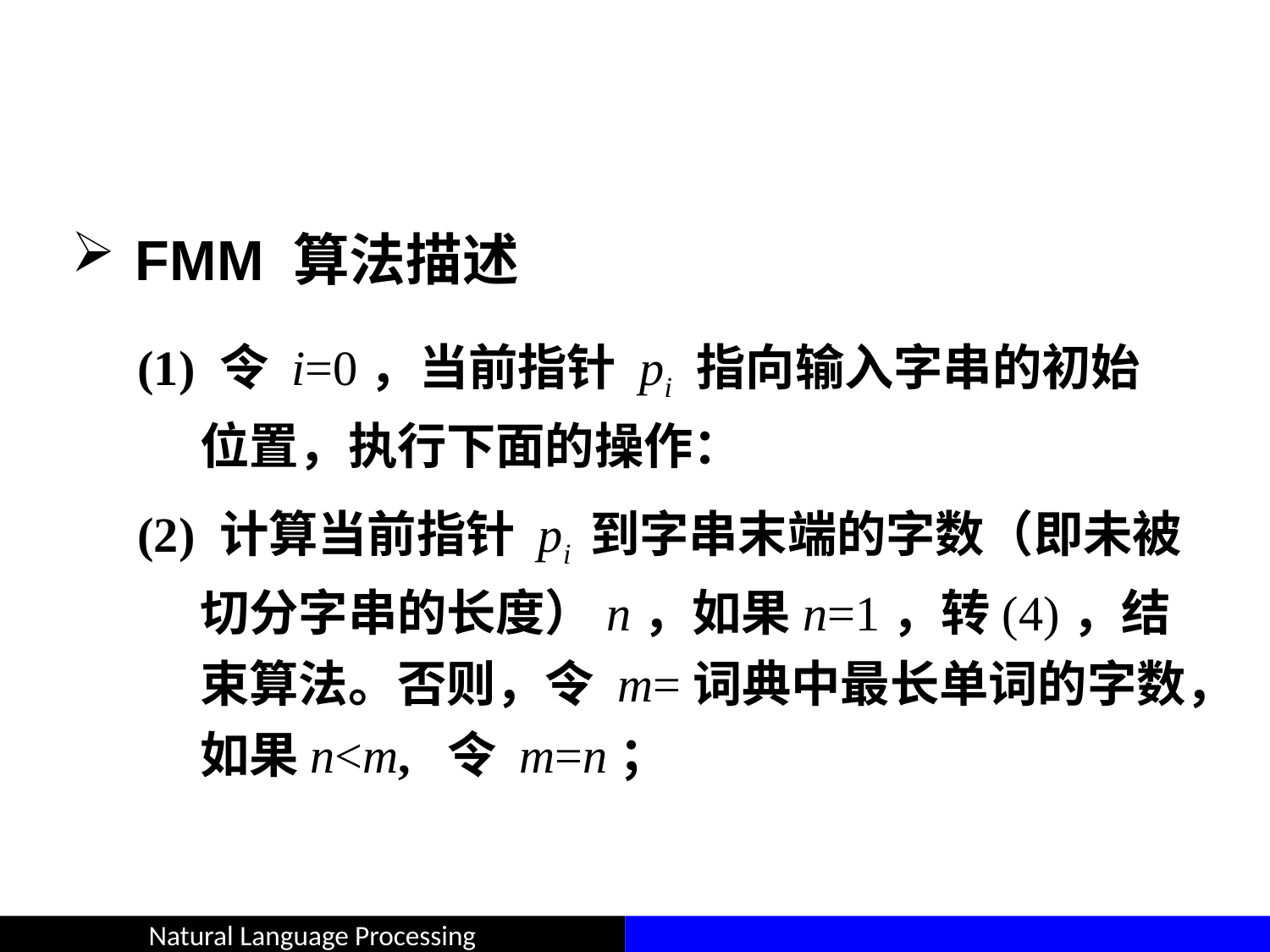

#
FMM 算法描述
(1) 令 i=0，当前指针 pi 指向输入字串的初始位置，执行下面的操作：
(2) 计算当前指针 pi 到字串末端的字数（即未被切分字串的长度）n，如果n=1，转(4)，结束算法。否则，令 m=词典中最长单词的字数，如果n<m,  令 m=n；